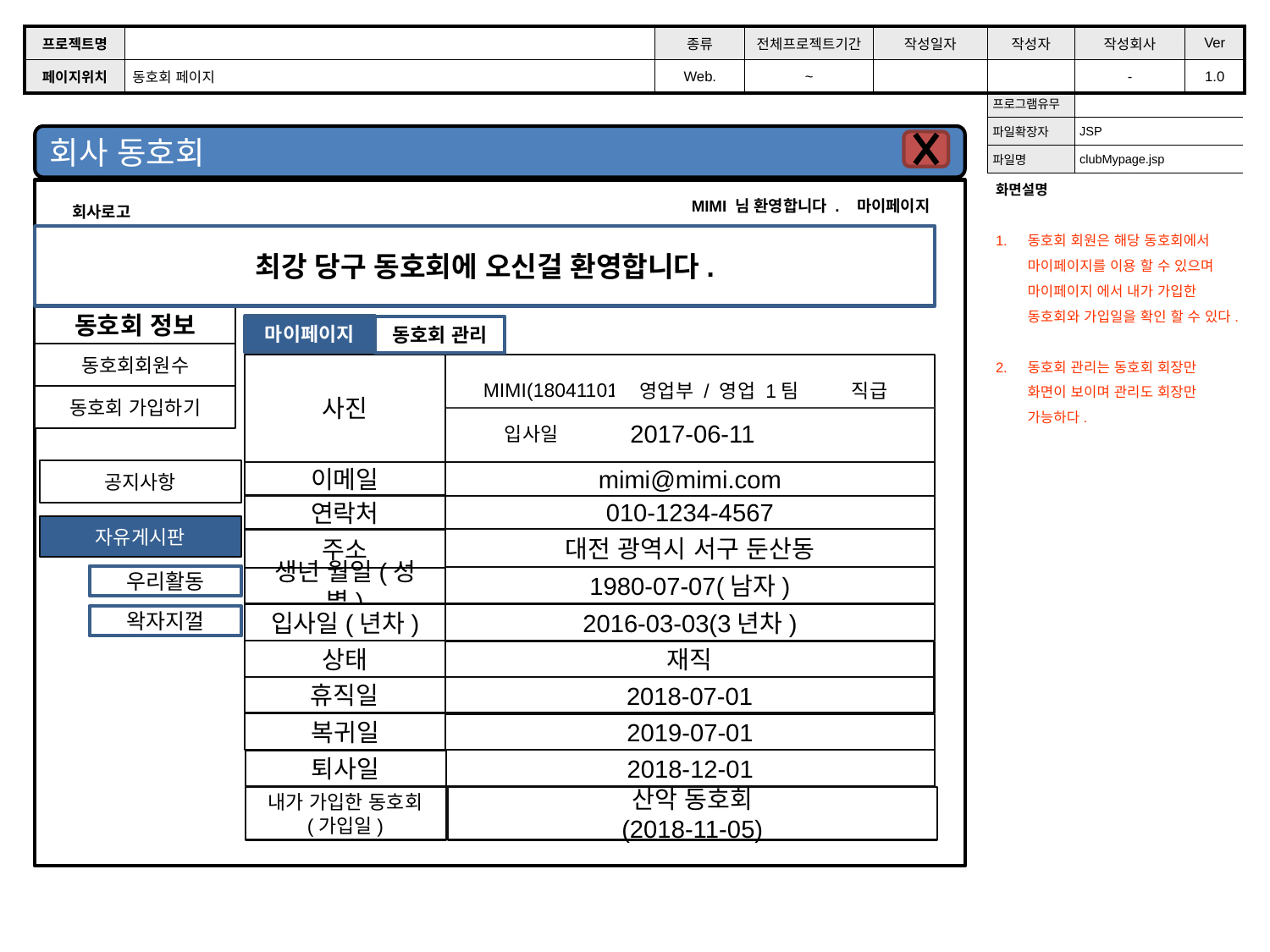

| 프로젝트명 |  | 종류 | 전체프로젝트기간 | 작성일자 | 작성자 | 작성회사 | Ver |
| --- | --- | --- | --- | --- | --- | --- | --- |
| 페이지위치 | 동호회 페이지 | Web. | ~ |  |  | - | 1.0 |
| 프로그램유무 |  |
| --- | --- |
| 파일확장자 | JSP |
| 파일명 | clubMypage.jsp |
회사 동호회

회사로고
MIMI 님 환영합니다 .   마이페이지
화면설명

동호회 회원은 해당 동호회에서 마이페이지를 이용 할 수 있으며 마이페이지 에서 내가 가입한 동호회와 가입일을 확인 할 수 있다.

동호회 관리는 동호회 회장만 화면이 보이며 관리도 회장만 가능하다.

최강 당구 동호회에 오신걸 환영합니다.
동호회 정보
마이페이지
동호회 관리
사진

MIMI(1804110101)
영업부 / 영업 1팀
직급
2017-06-11
입사일
이메일
mimi@mimi.com
010-1234-4567
연락처
대전 광역시 서구 둔산동
주소
1980-07-07(남자)
생년 월일(성별)
입사일(년차)
2016-03-03(3년차)
상태
재직
휴직일
2018-07-01
복귀일
2019-07-01
2018-12-01
퇴사일
내가 가입한 동호회
(가입일)
산악 동호회
(2018-11-05)
동호회회원수
동호회 가입하기
공지사항
자유게시판
우리활동
왁자지껄